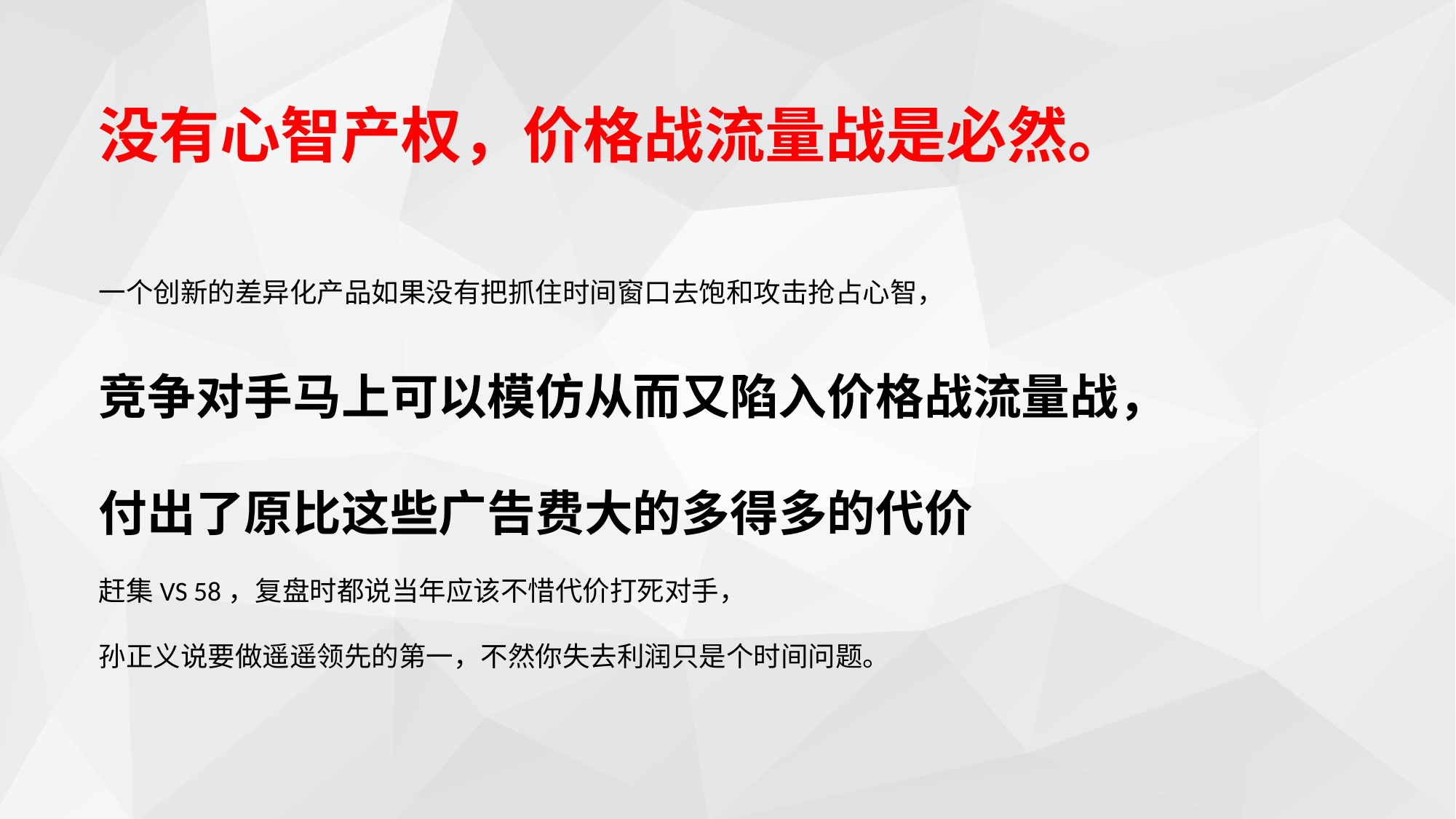

没有心智产权，价格战流量战是必然。

一个创新的差异化产品如果没有把抓住时间窗口去饱和攻击抢占心智，
竞争对手马上可以模仿从而又陷入价格战流量战，
付出了原比这些广告费大的多得多的代价
赶集VS 58，复盘时都说当年应该不惜代价打死对手，
孙正义说要做遥遥领先的第一，不然你失去利润只是个时间问题。